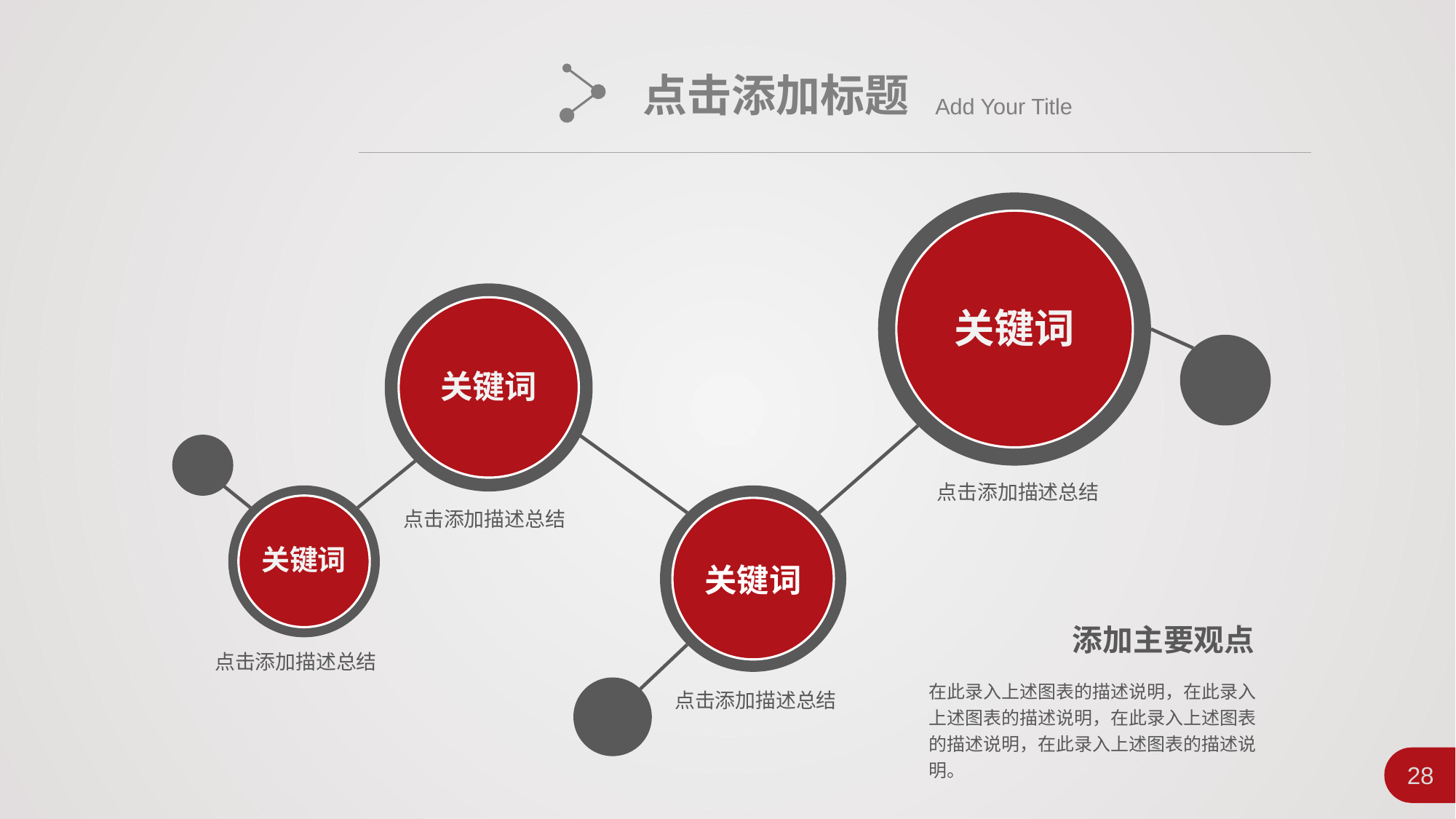

点击添加标题
Add Your Title

关键词

关键词

点击添加描述总结

关键词

关键词
点击添加描述总结
添加主要观点
点击添加描述总结
在此录入上述图表的描述说明，在此录入上述图表的描述说明，在此录入上述图表的描述说明，在此录入上述图表的描述说明。

点击添加描述总结